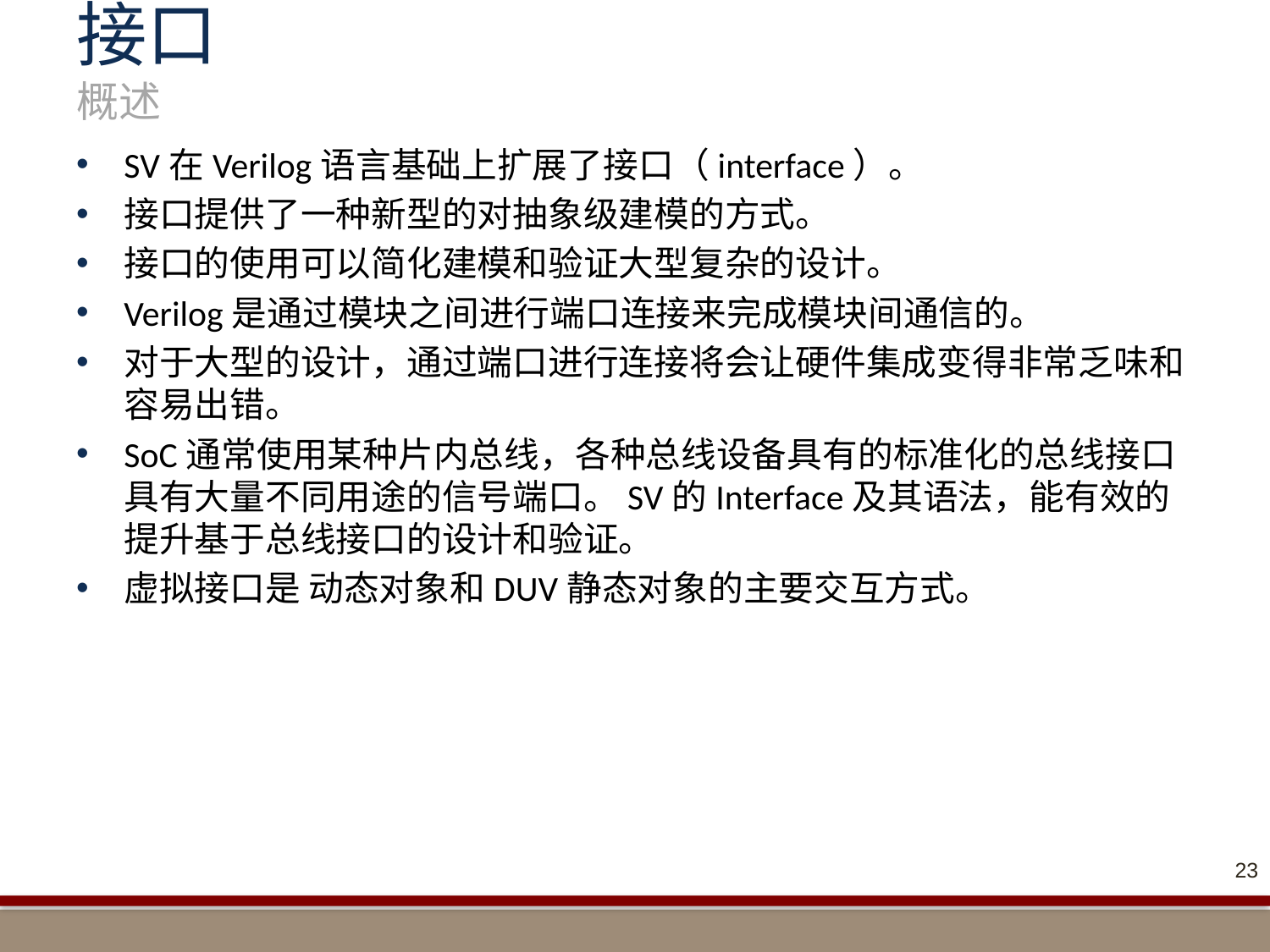

# 接口 概述
SV在Verilog语言基础上扩展了接口（interface）。
接口提供了一种新型的对抽象级建模的方式。
接口的使用可以简化建模和验证大型复杂的设计。
Verilog是通过模块之间进行端口连接来完成模块间通信的。
对于大型的设计，通过端口进行连接将会让硬件集成变得非常乏味和容易出错。
SoC通常使用某种片内总线，各种总线设备具有的标准化的总线接口具有大量不同用途的信号端口。SV的Interface及其语法，能有效的提升基于总线接口的设计和验证。
虚拟接口是 动态对象和DUV静态对象的主要交互方式。
23